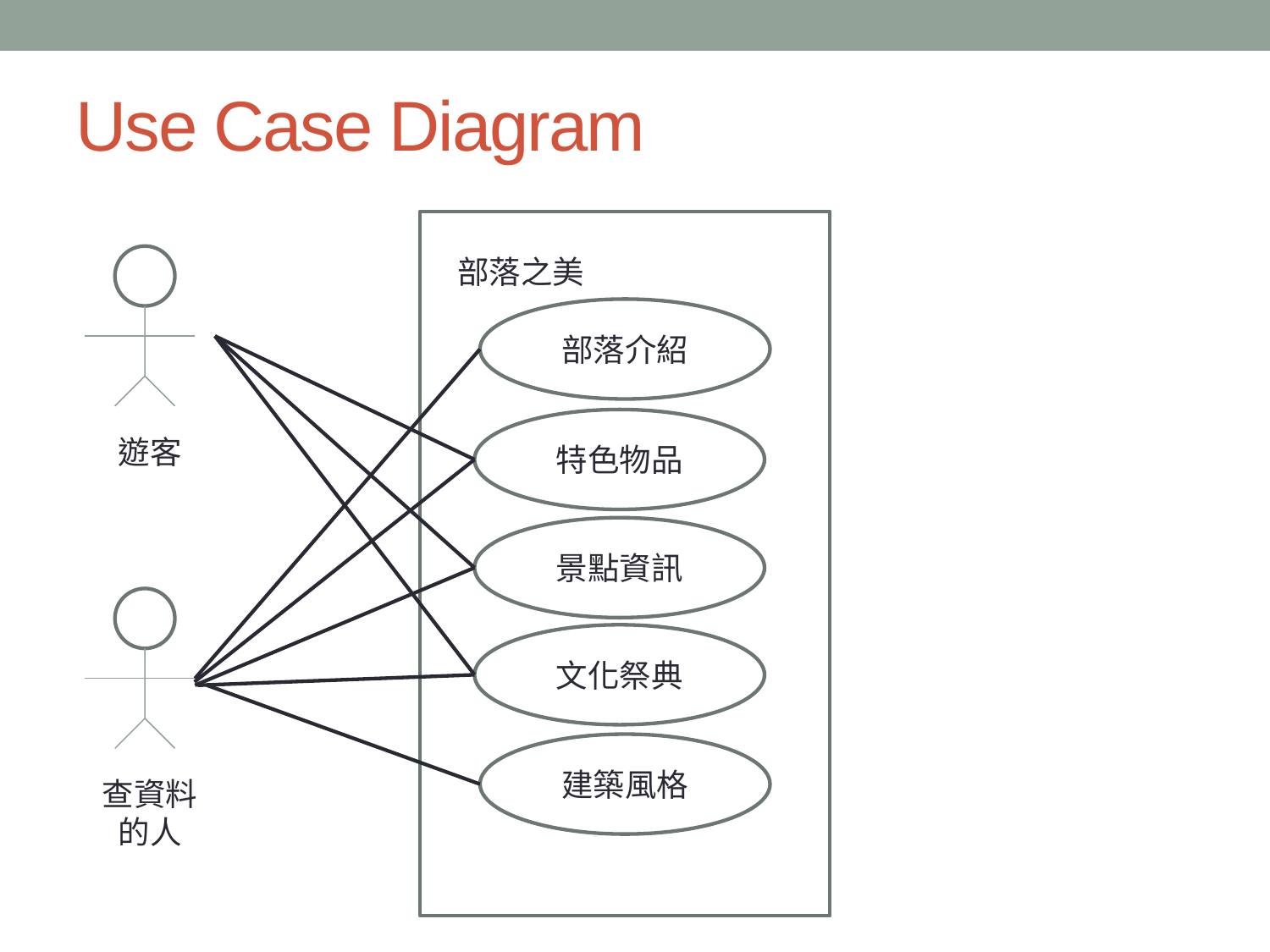

Use Case Diagram

部落之美
部落介紹
特色物品
遊客
景點資訊

文化祭典
建築風格
查資料的人